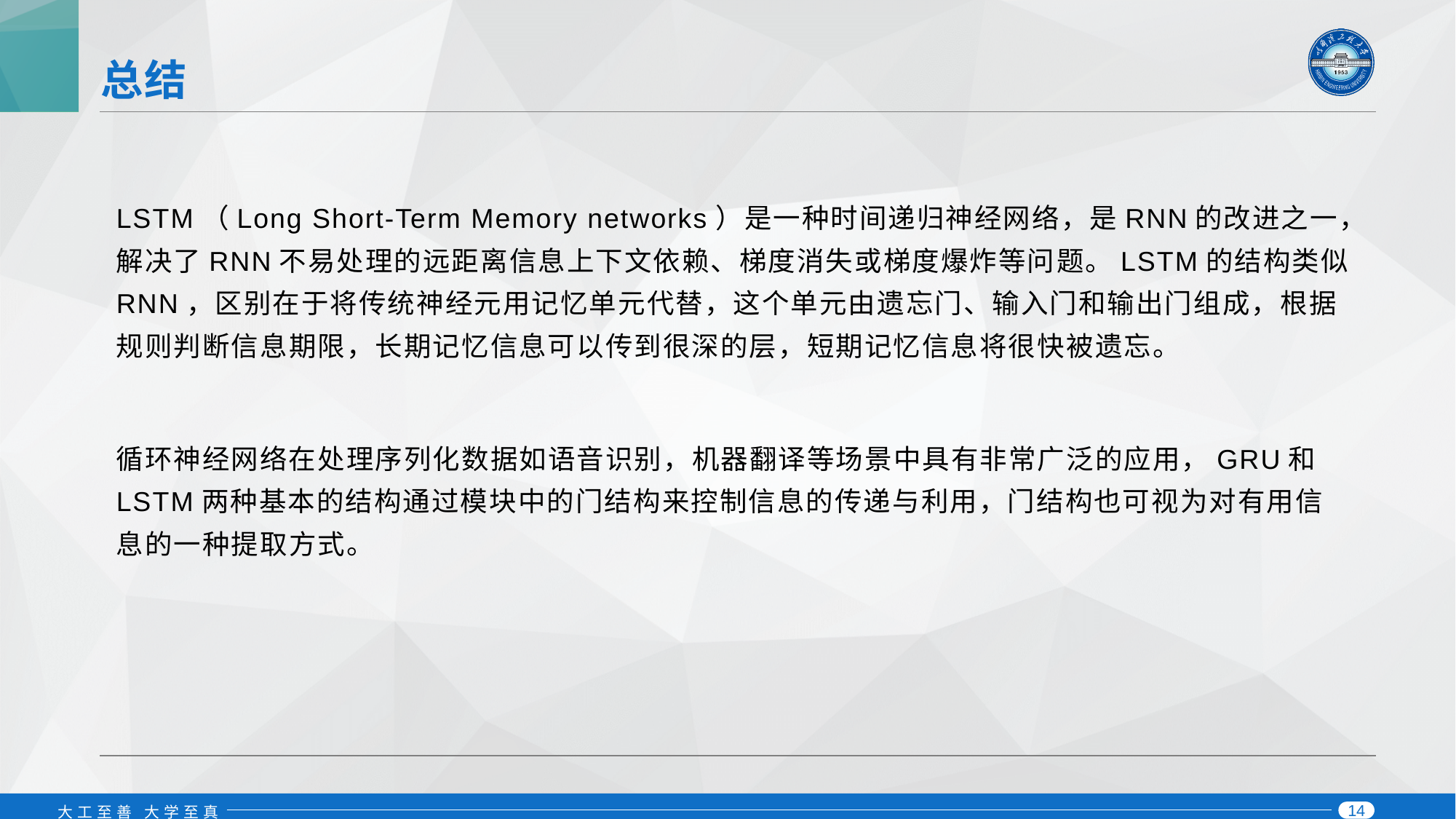

# 总结
LSTM（Long Short-Term Memory networks）是一种时间递归神经网络，是RNN的改进之一，解决了RNN不易处理的远距离信息上下文依赖、梯度消失或梯度爆炸等问题。LSTM的结构类似RNN，区别在于将传统神经元用记忆单元代替，这个单元由遗忘门、输入门和输出门组成，根据规则判断信息期限，长期记忆信息可以传到很深的层，短期记忆信息将很快被遗忘。
循环神经网络在处理序列化数据如语音识别，机器翻译等场景中具有非常广泛的应用，GRU和LSTM两种基本的结构通过模块中的门结构来控制信息的传递与利用，门结构也可视为对有用信息的一种提取方式。